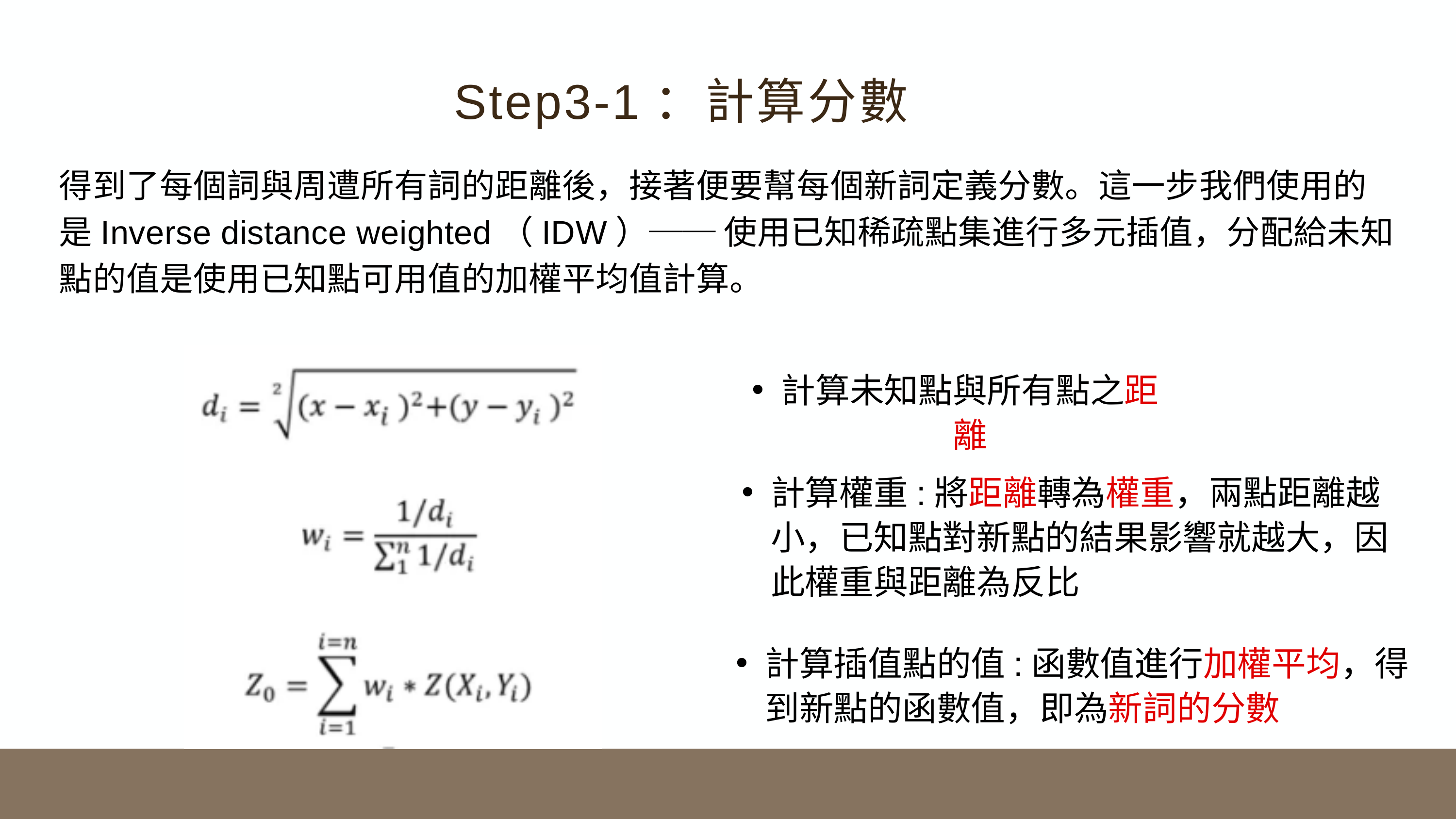

Step3-1：計算分數
得到了每個詞與周遭所有詞的距離後，接著便要幫每個新詞定義分數。這一步我們使用的是Inverse distance weighted（IDW）── 使用已知稀疏點集進行多元插值，分配給未知點的值是使用已知點可用值的加權平均值計算。

計算未知點與所有點之距離
計算權重:將距離轉為權重，兩點距離越小，已知點對新點的結果影響就越大，因此權重與距離為反比
計算插值點的值:函數值進行加權平均，得到新點的函數值，即為新詞的分數